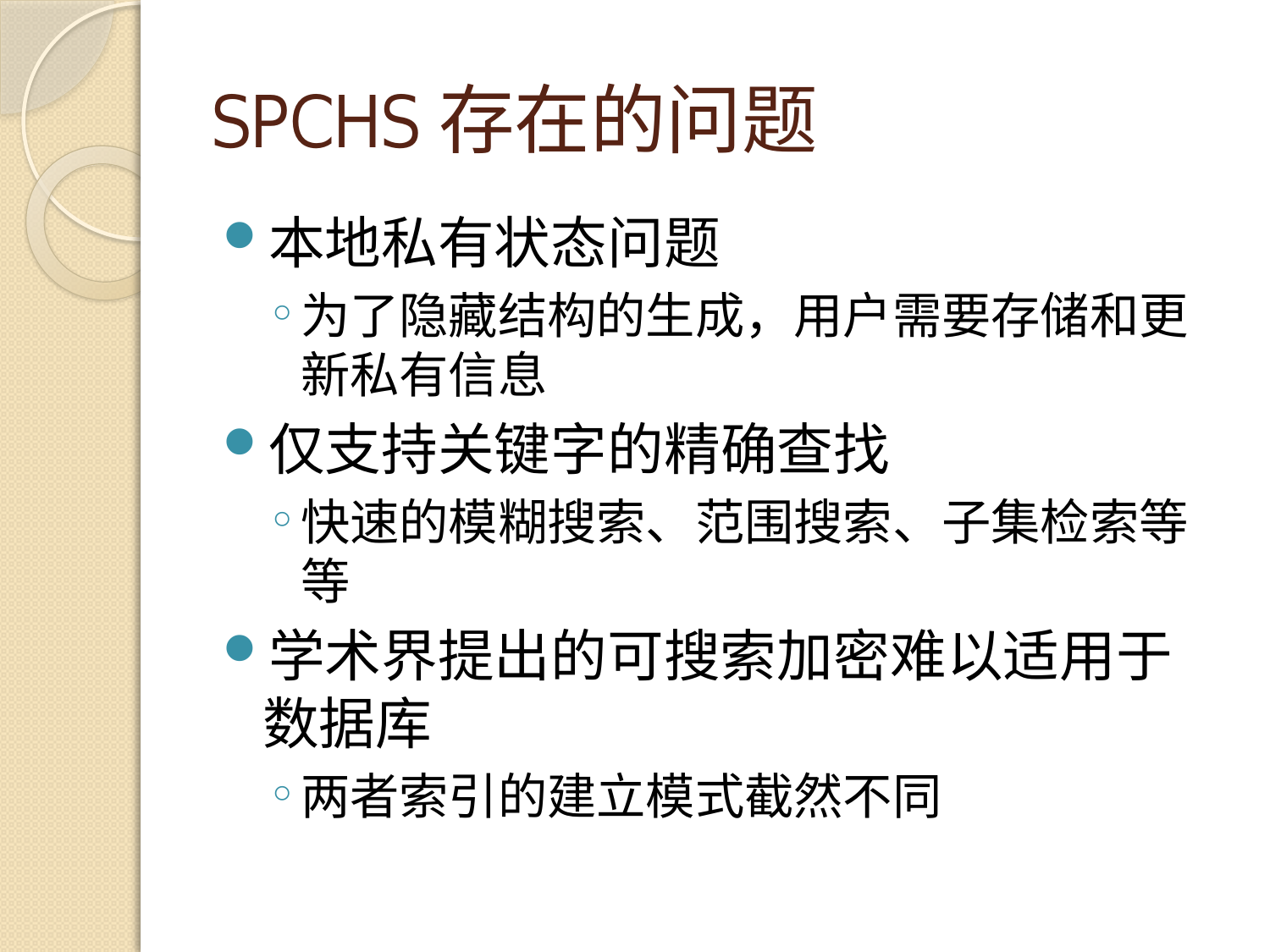

# SPCHS存在的问题
本地私有状态问题
为了隐藏结构的生成，用户需要存储和更新私有信息
仅支持关键字的精确查找
快速的模糊搜索、范围搜索、子集检索等等
学术界提出的可搜索加密难以适用于数据库
两者索引的建立模式截然不同